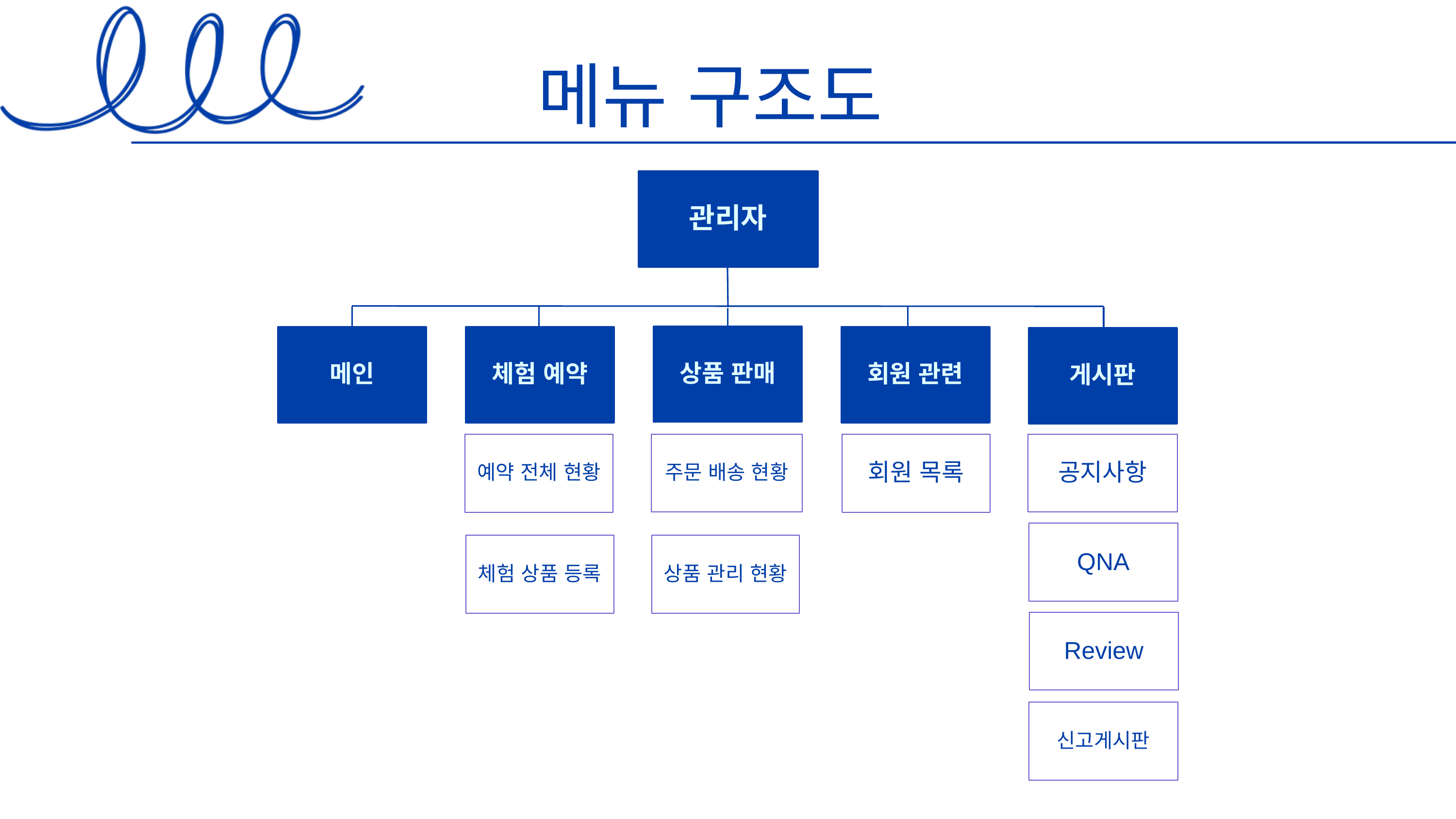

메뉴 구조도
관리자
상품 판매
메인
체험 예약
회원 관련
게시판
주문 배송 현황
공지사항
회원 목록
예약 전체 현황
QNA
상품 관리 현황
체험 상품 등록
Review
신고게시판